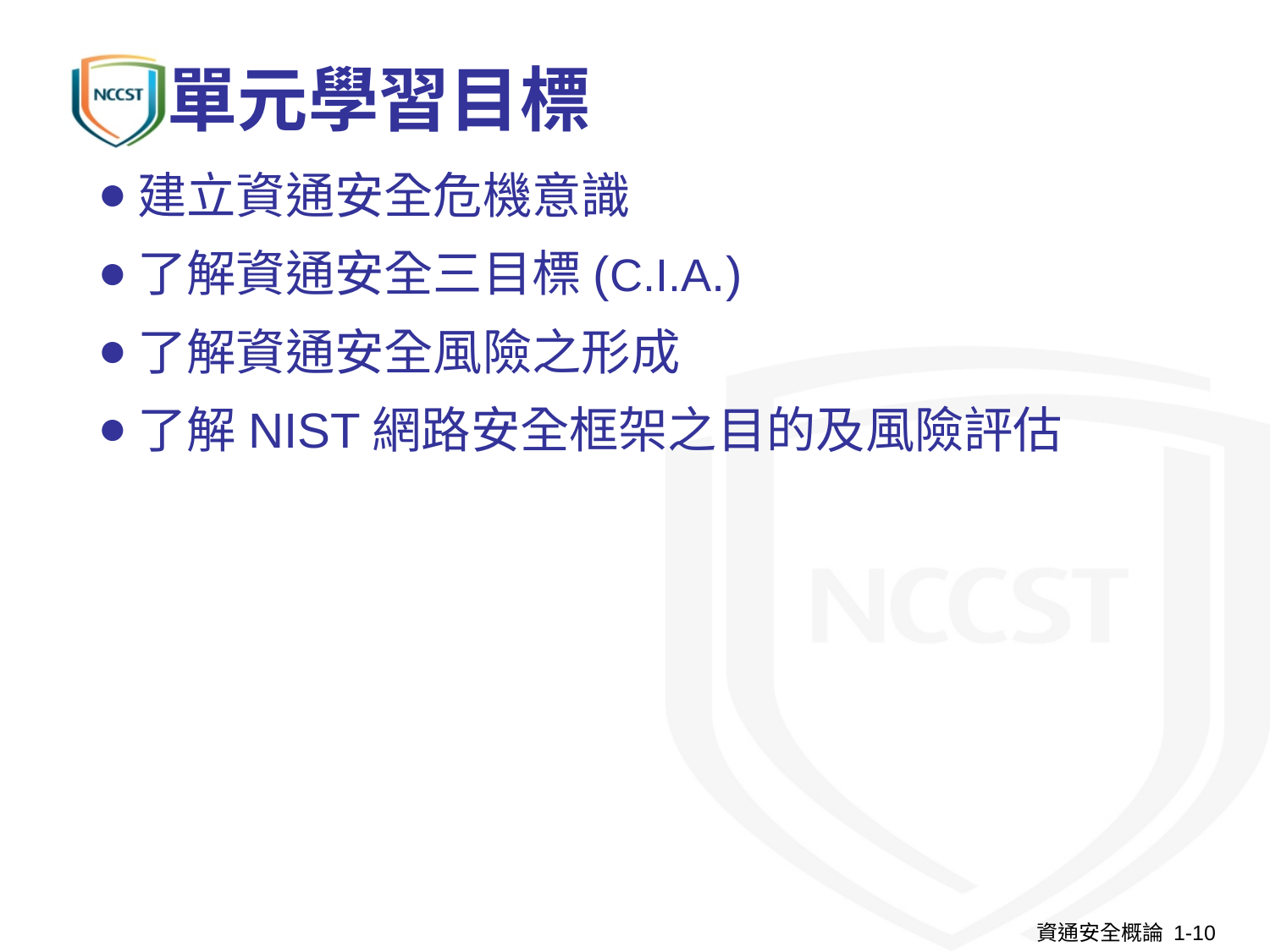

# 單元學習目標
建立資通安全危機意識
了解資通安全三目標(C.I.A.)
了解資通安全風險之形成
了解NIST網路安全框架之目的及風險評估